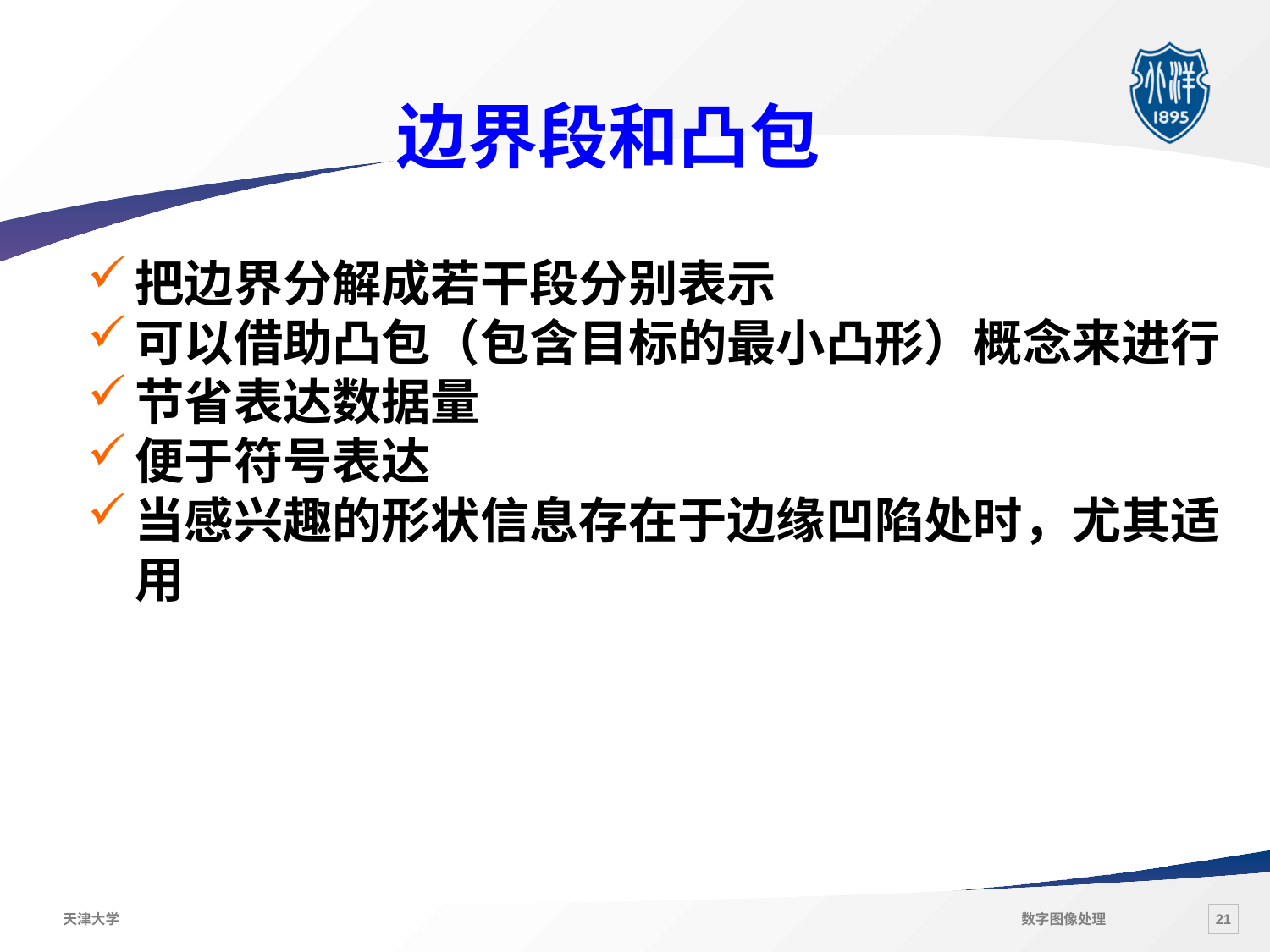

边界段和凸包
把边界分解成若干段分别表示
可以借助凸包（包含目标的最小凸形）概念来进行
节省表达数据量
便于符号表达
当感兴趣的形状信息存在于边缘凹陷处时，尤其适用